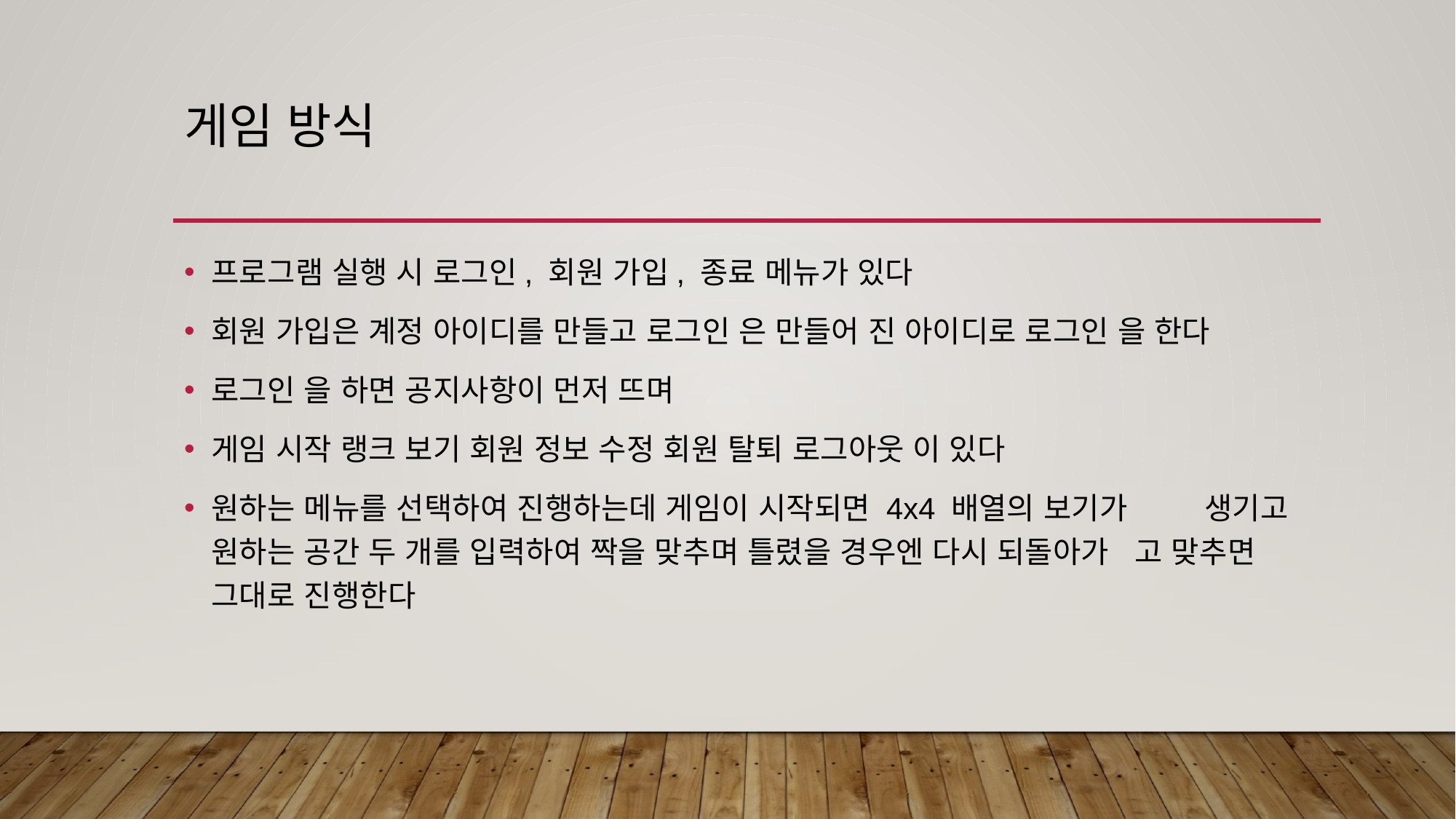

# 게임 방식
프로그램 실행 시 로그인, 회원 가입, 종료 메뉴가 있다
회원 가입은 계정 아이디를 만들고 로그인 은 만들어 진 아이디로 로그인 을 한다
로그인 을 하면 공지사항이 먼저 뜨며
게임 시작 랭크 보기 회원 정보 수정 회원 탈퇴 로그아웃 이 있다
원하는 메뉴를 선택하여 진행하는데 게임이 시작되면 4x4 배열의 보기가         생기고 원하는 공간 두 개를 입력하여 짝을 맞추며 틀렸을 경우엔 다시 되돌아가   고 맞추면 그대로 진행한다